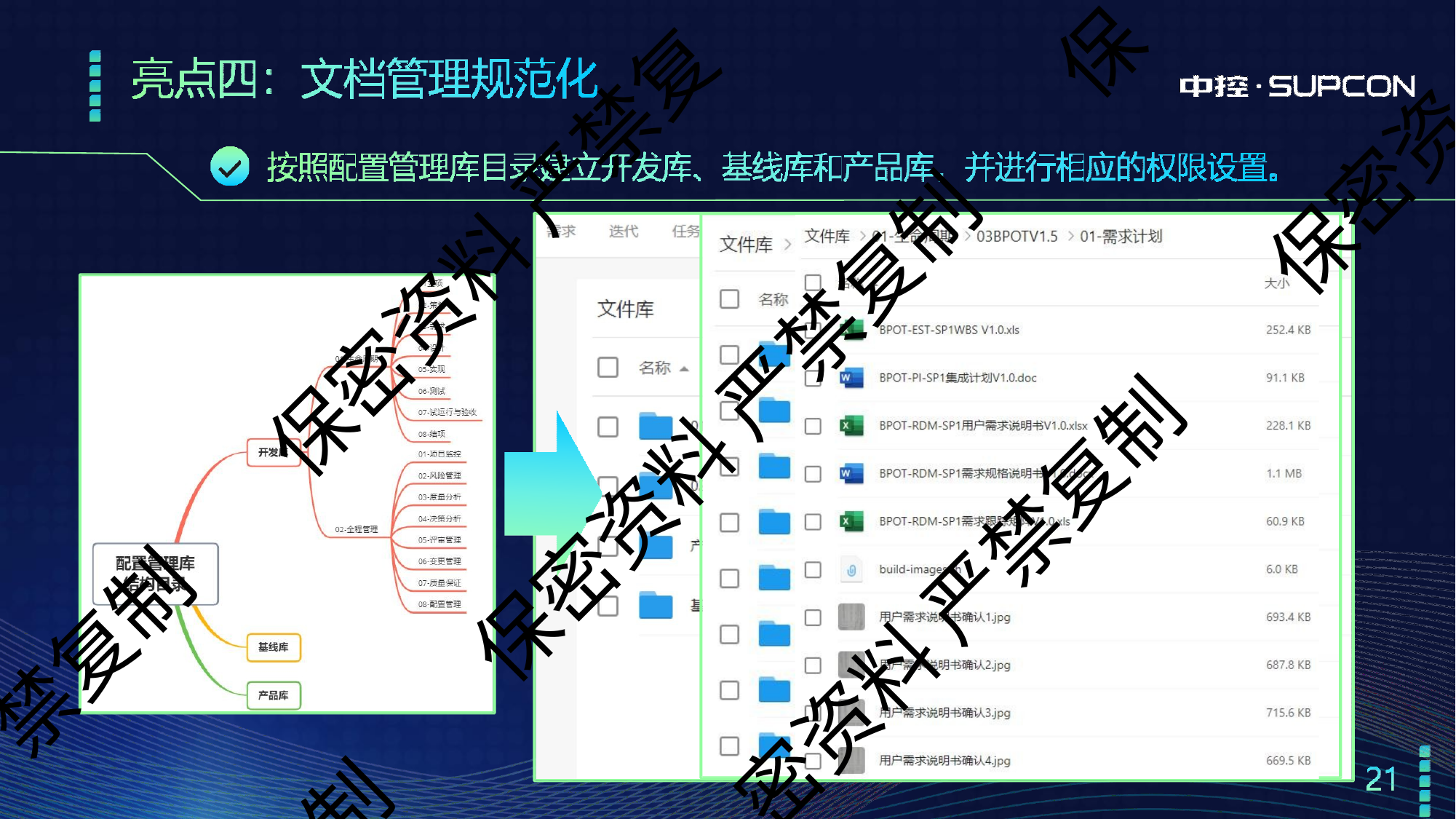

保

保密资

保密资料 严禁复

保密资料 严禁复制

密资料 严禁复制
禁复制

制